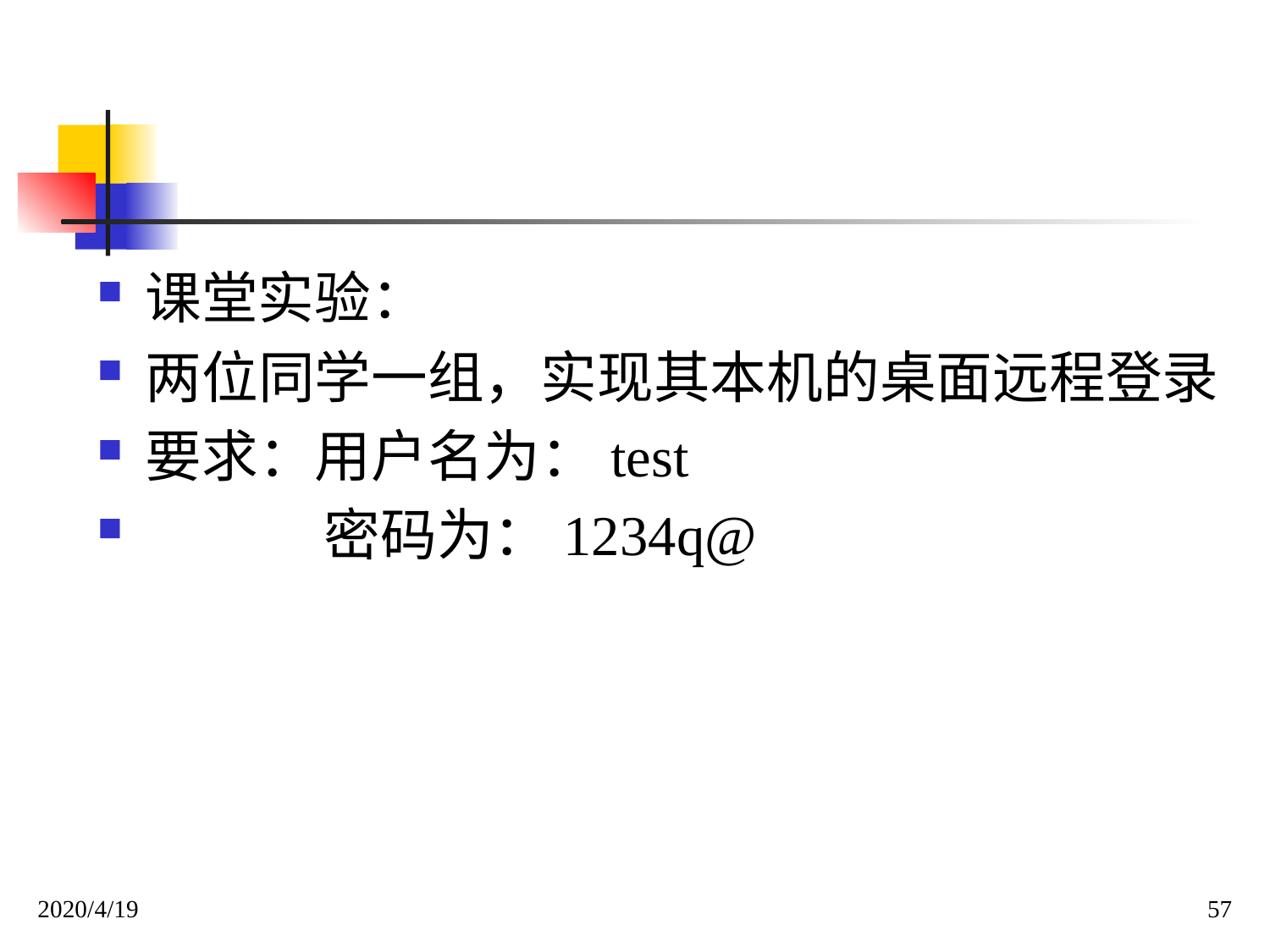

#
课堂实验：
两位同学一组，实现其本机的桌面远程登录
要求：用户名为：test
             密码为：1234q@
2020/4/19
57